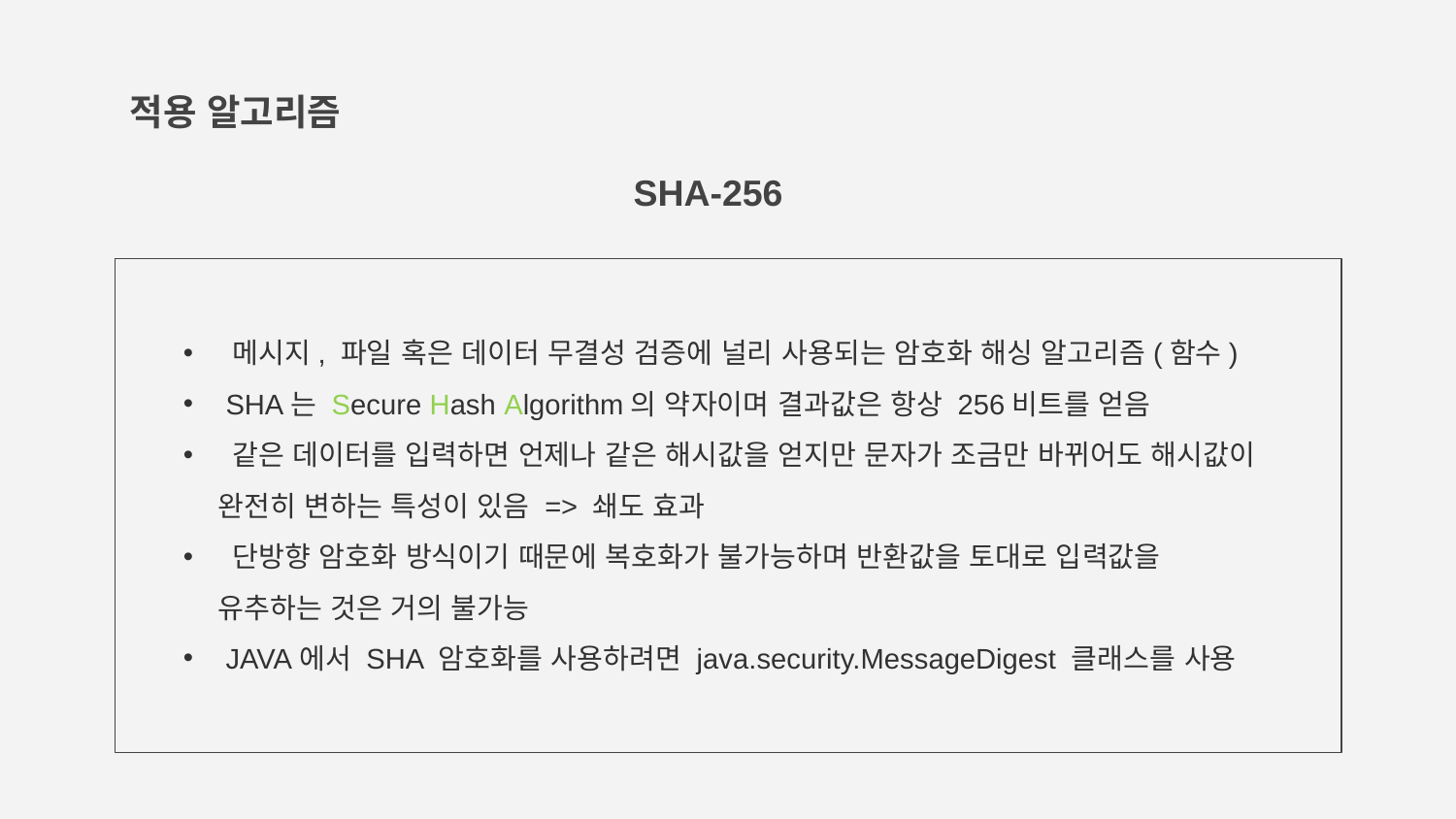

# 적용 알고리즘
SHA-256

 메시지, 파일 혹은 데이터 무결성 검증에 널리 사용되는 암호화 해싱 알고리즘(함수)
 SHA는 Secure Hash Algorithm의 약자이며 결과값은 항상 256비트를 얻음
 같은 데이터를 입력하면 언제나 같은 해시값을 얻지만 문자가 조금만 바뀌어도 해시값이 완전히 변하는 특성이 있음 => 쇄도 효과
 단방향 암호화 방식이기 때문에 복호화가 불가능하며 반환값을 토대로 입력값을 유추하는 것은 거의 불가능
 JAVA에서 SHA 암호화를 사용하려면 java.security.MessageDigest 클래스를 사용